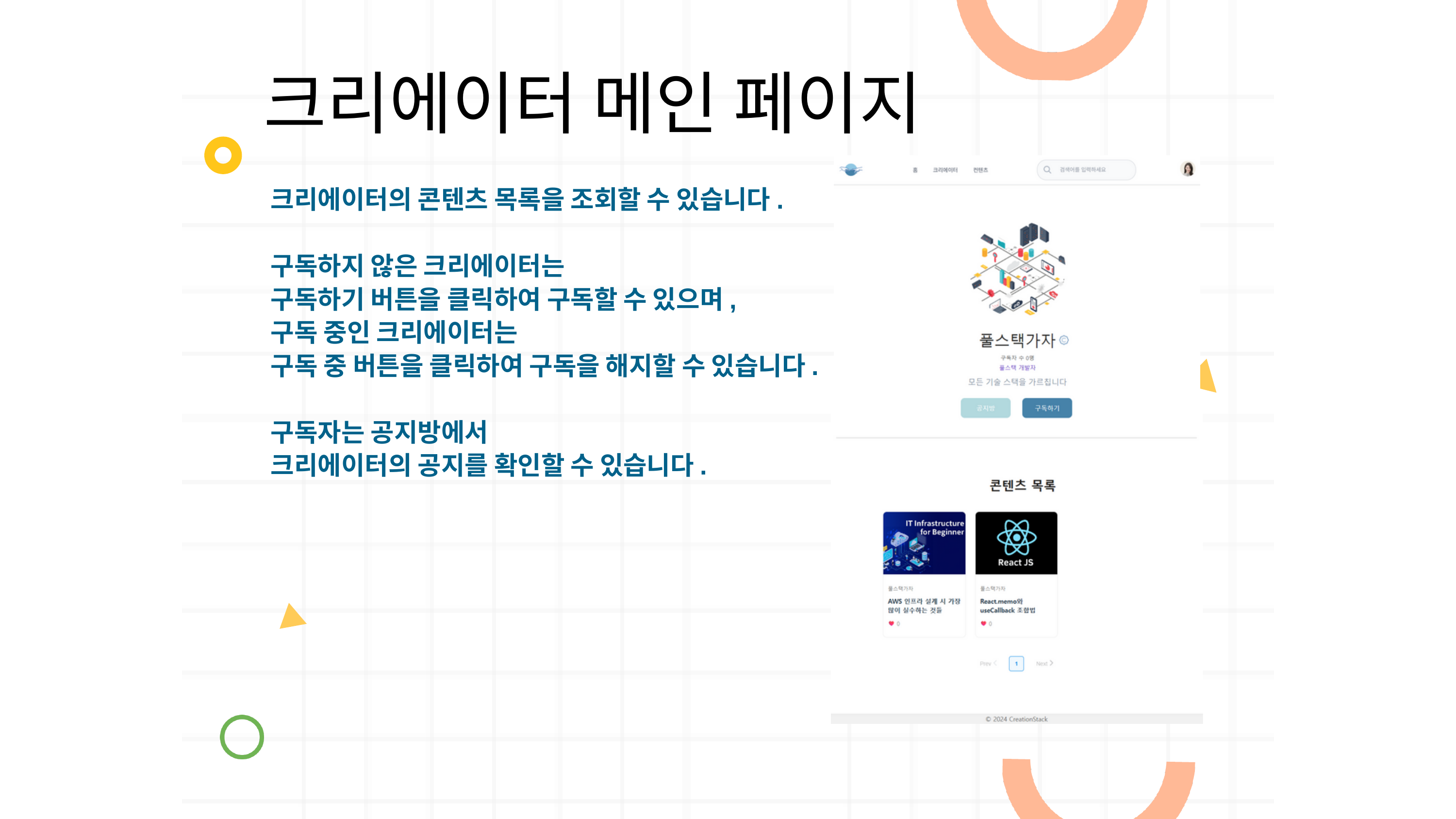

크리에이터 메인 페이지

크리에이터의 콘텐츠 목록을 조회할 수 있습니다.

구독하지 않은 크리에이터는
구독하기 버튼을 클릭하여 구독할 수 있으며,
구독 중인 크리에이터는
구독 중 버튼을 클릭하여 구독을 해지할 수 있습니다.

구독자는 공지방에서
크리에이터의 공지를 확인할 수 있습니다.